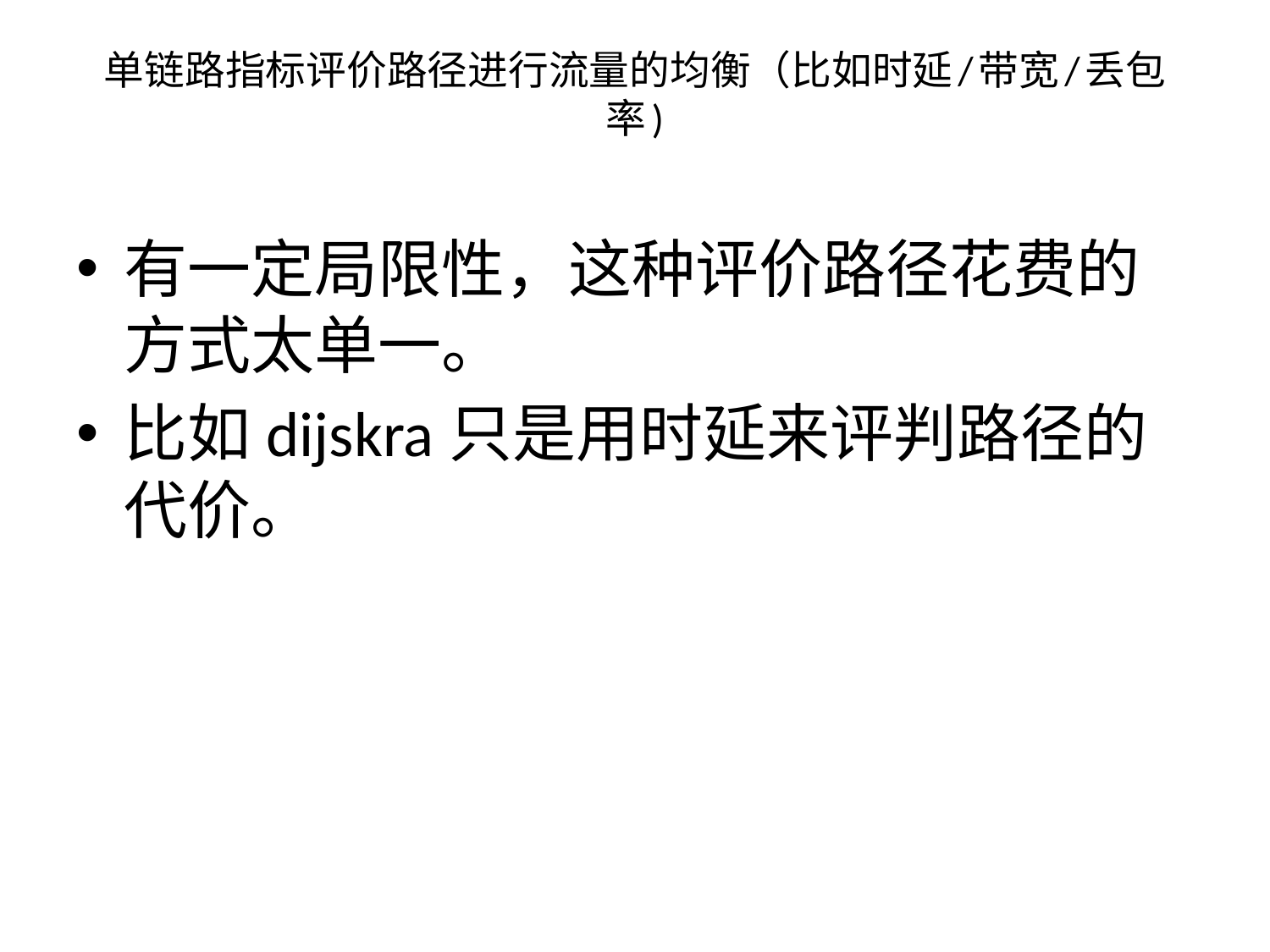

# 单链路指标评价路径进行流量的均衡（比如时延/带宽/丢包率)
有一定局限性，这种评价路径花费的方式太单一。
比如dijskra只是用时延来评判路径的代价。